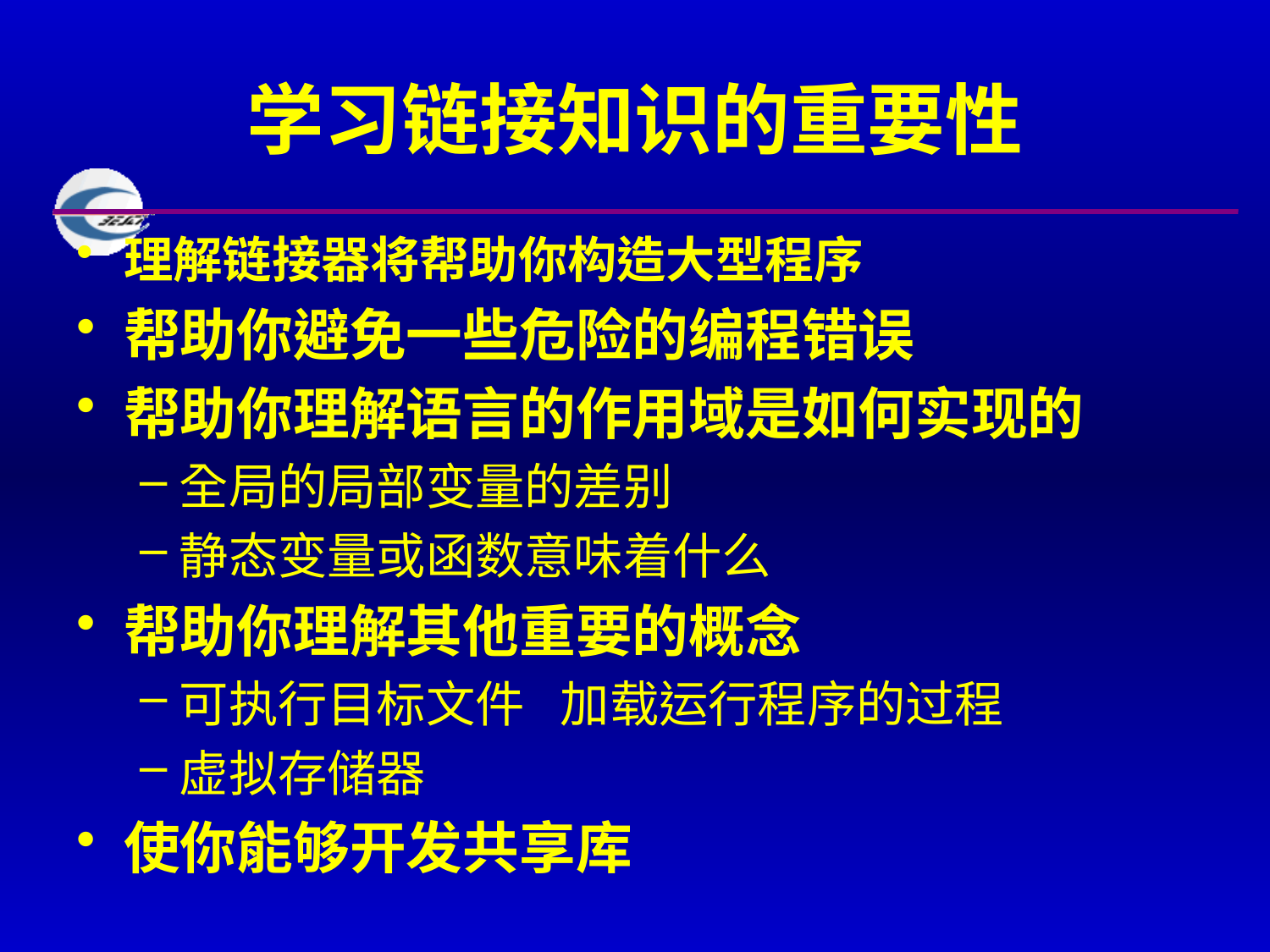

# 学习链接知识的重要性
理解链接器将帮助你构造大型程序
帮助你避免一些危险的编程错误
帮助你理解语言的作用域是如何实现的
全局的局部变量的差别
静态变量或函数意味着什么
帮助你理解其他重要的概念
可执行目标文件	加载运行程序的过程
虚拟存储器
使你能够开发共享库